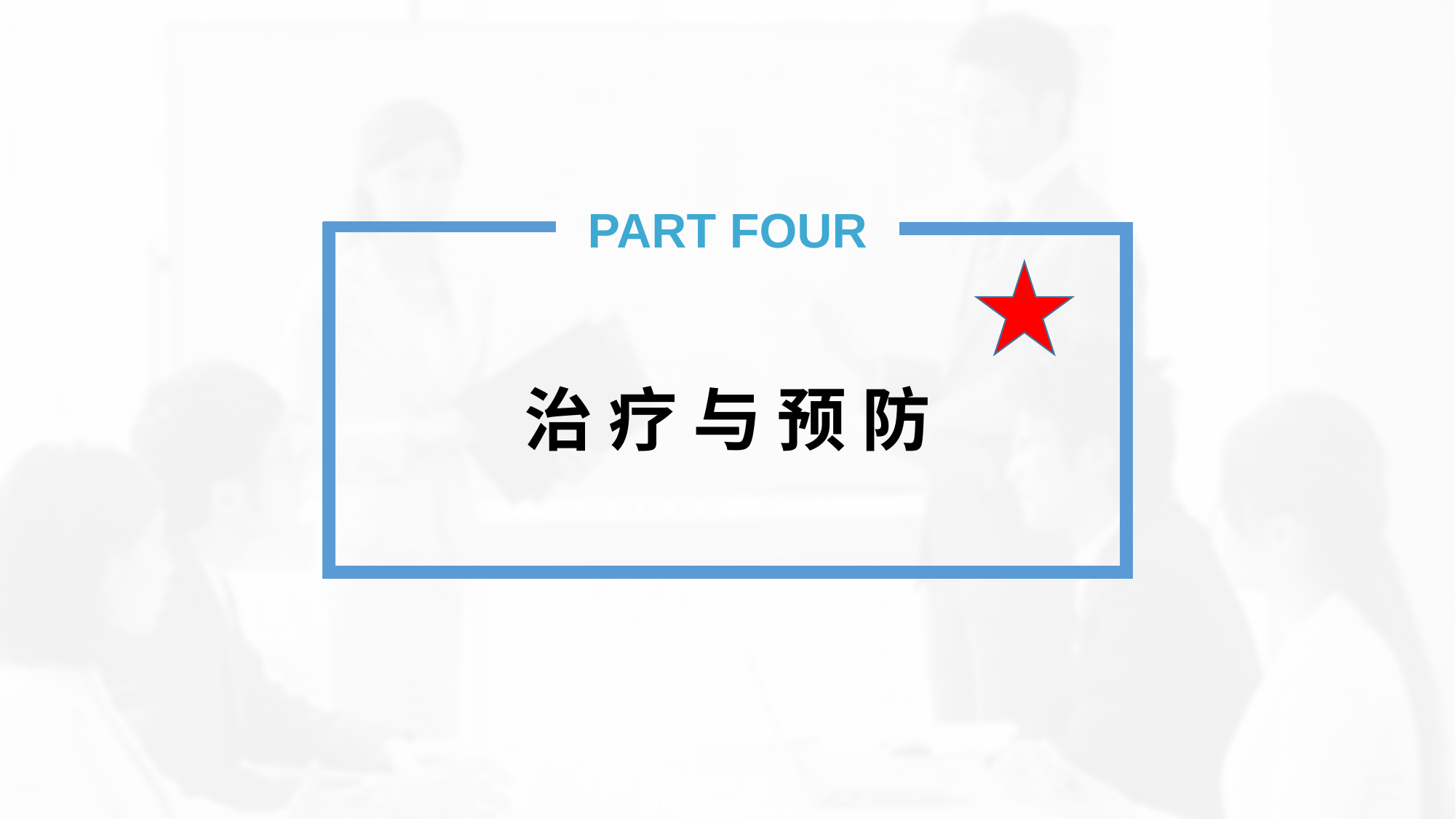

PART FOUR

治 疗 与 预 防